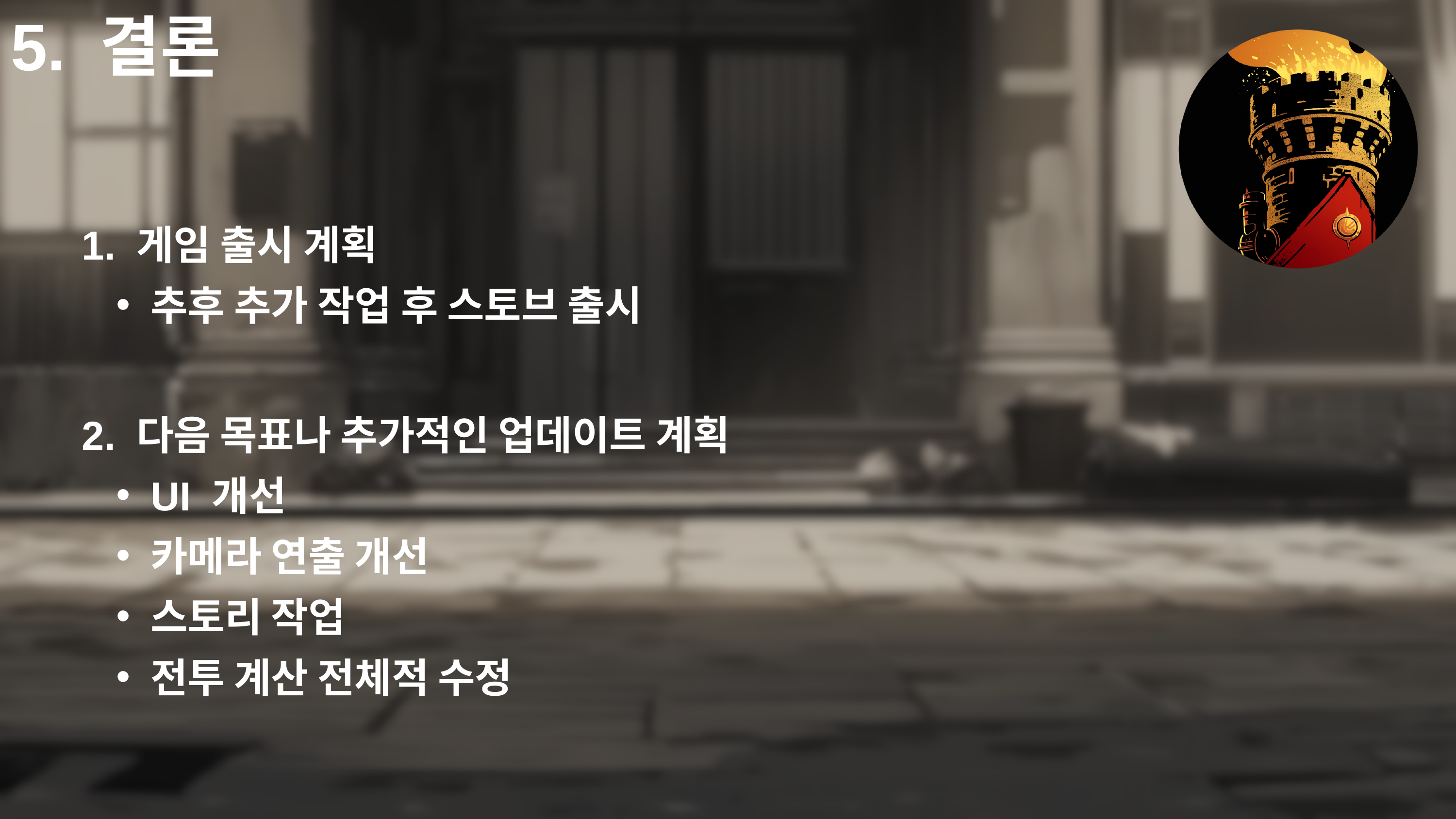

5. 결론
1. 게임 출시 계획
추후 추가 작업 후 스토브 출시

2. 다음 목표나 추가적인 업데이트 계획
UI 개선
카메라 연출 개선
스토리 작업
전투 계산 전체적 수정